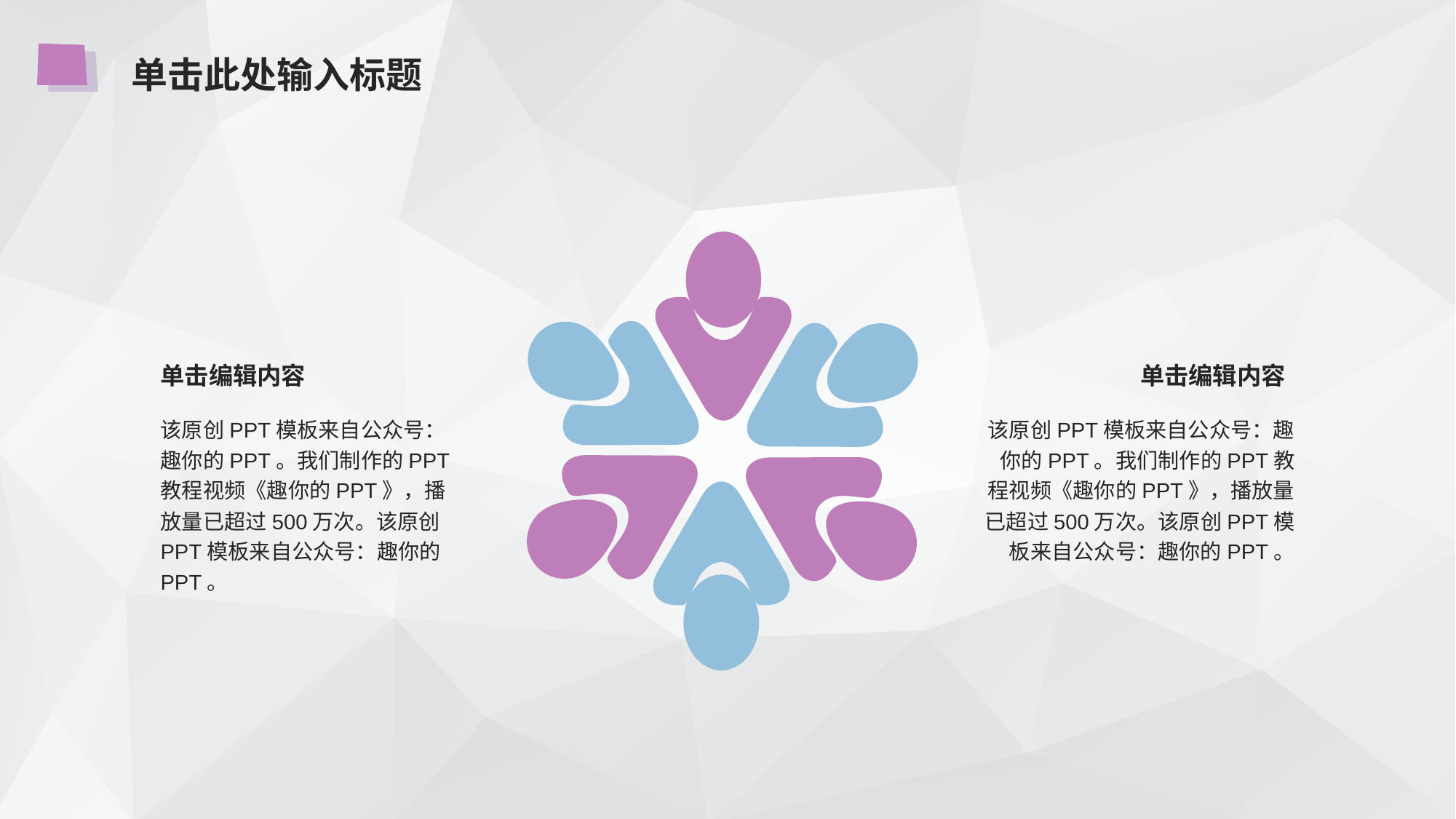

单击此处输入标题

单击编辑内容
单击编辑内容
该原创PPT模板来自公众号：趣你的PPT。我们制作的PPT教程视频《趣你的PPT》，播放量已超过500万次。该原创PPT模板来自公众号：趣你的PPT。
该原创PPT模板来自公众号：趣你的PPT。我们制作的PPT教程视频《趣你的PPT》，播放量已超过500万次。该原创PPT模板来自公众号：趣你的PPT。